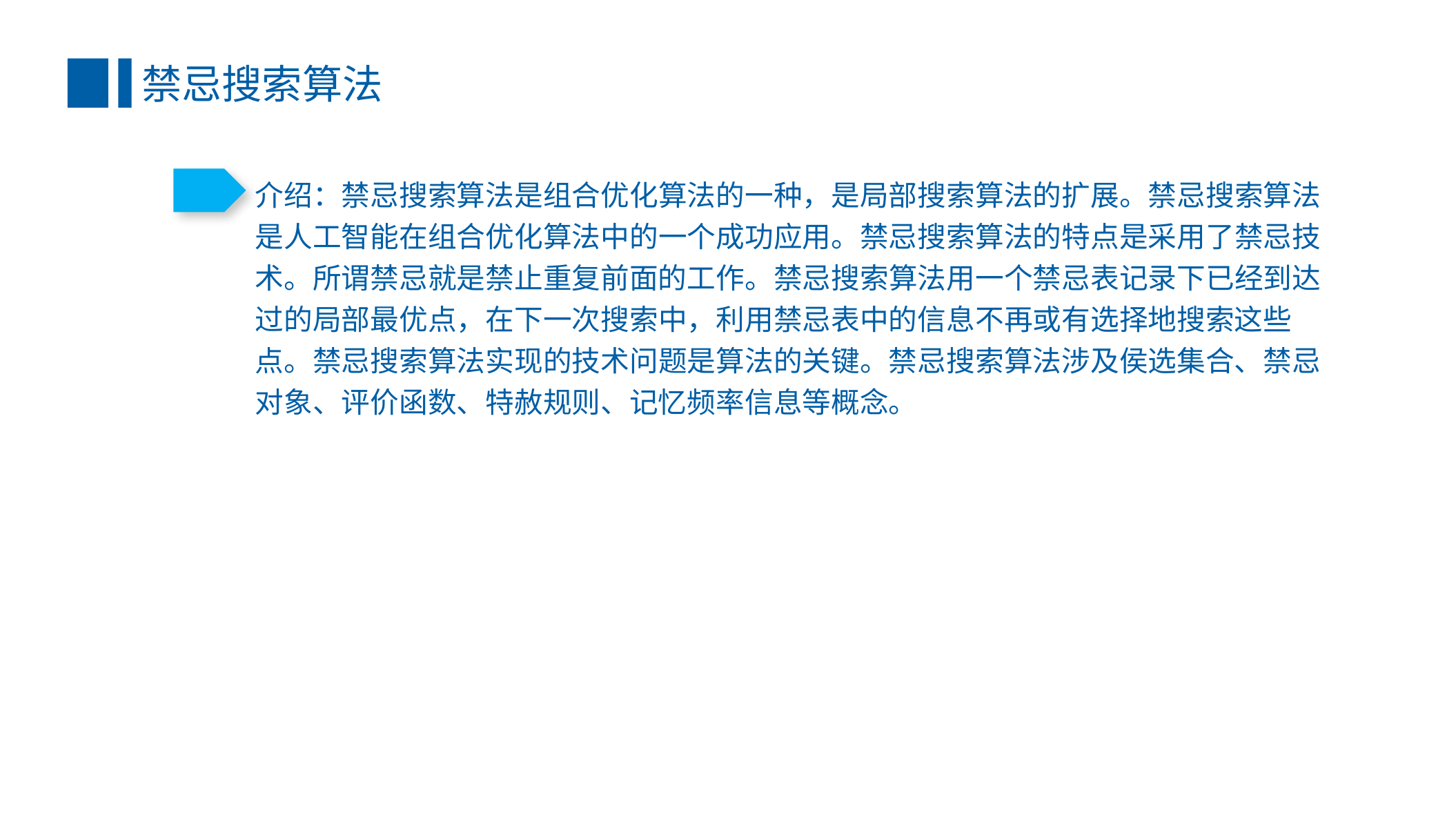

禁忌搜索算法

介绍：禁忌搜索算法是组合优化算法的一种，是局部搜索算法的扩展。禁忌搜索算法是人工智能在组合优化算法中的一个成功应用。禁忌搜索算法的特点是采用了禁忌技术。所谓禁忌就是禁止重复前面的工作。禁忌搜索算法用一个禁忌表记录下已经到达过的局部最优点，在下一次搜索中，利用禁忌表中的信息不再或有选择地搜索这些点。禁忌搜索算法实现的技术问题是算法的关键。禁忌搜索算法涉及侯选集合、禁忌对象、评价函数、特赦规则、记忆频率信息等概念。